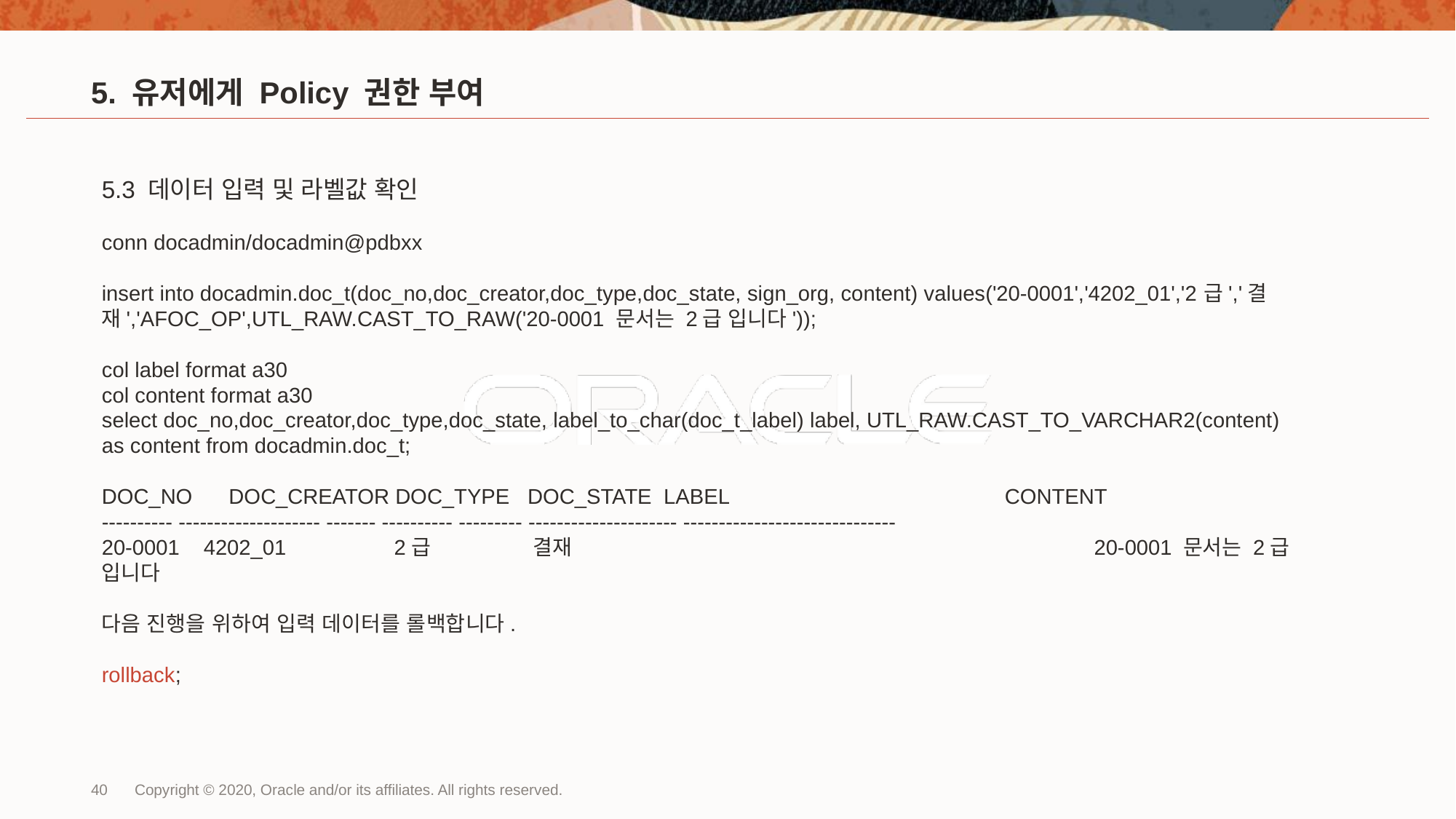

# 5. 유저에게 Policy 권한 부여
5.3 데이터 입력 및 라벨값 확인

conn docadmin/docadmin@pdbxx

insert into docadmin.doc_t(doc_no,doc_creator,doc_type,doc_state, sign_org, content) values('20-0001','4202_01','2급','결재','AFOC_OP',UTL_RAW.CAST_TO_RAW('20-0001 문서는 2급 입니다'));

col label format a30
col content format a30
select doc_no,doc_creator,doc_type,doc_state, label_to_char(doc_t_label) label, UTL_RAW.CAST_TO_VARCHAR2(content) as content from docadmin.doc_t;

DOC_NO	   DOC_CREATOR DOC_TYPE   DOC_STATE  LABEL			     CONTENT
---------- -------------------- ------- ---------- --------- --------------------- ------------------------------
20-0001    4202_01                  2급                 결재                   			                   20-0001 문서는 2급 입니다

다음 진행을 위하여 입력 데이터를 롤백합니다.

rollback;
40
Copyright © 2020, Oracle and/or its affiliates. All rights reserved.